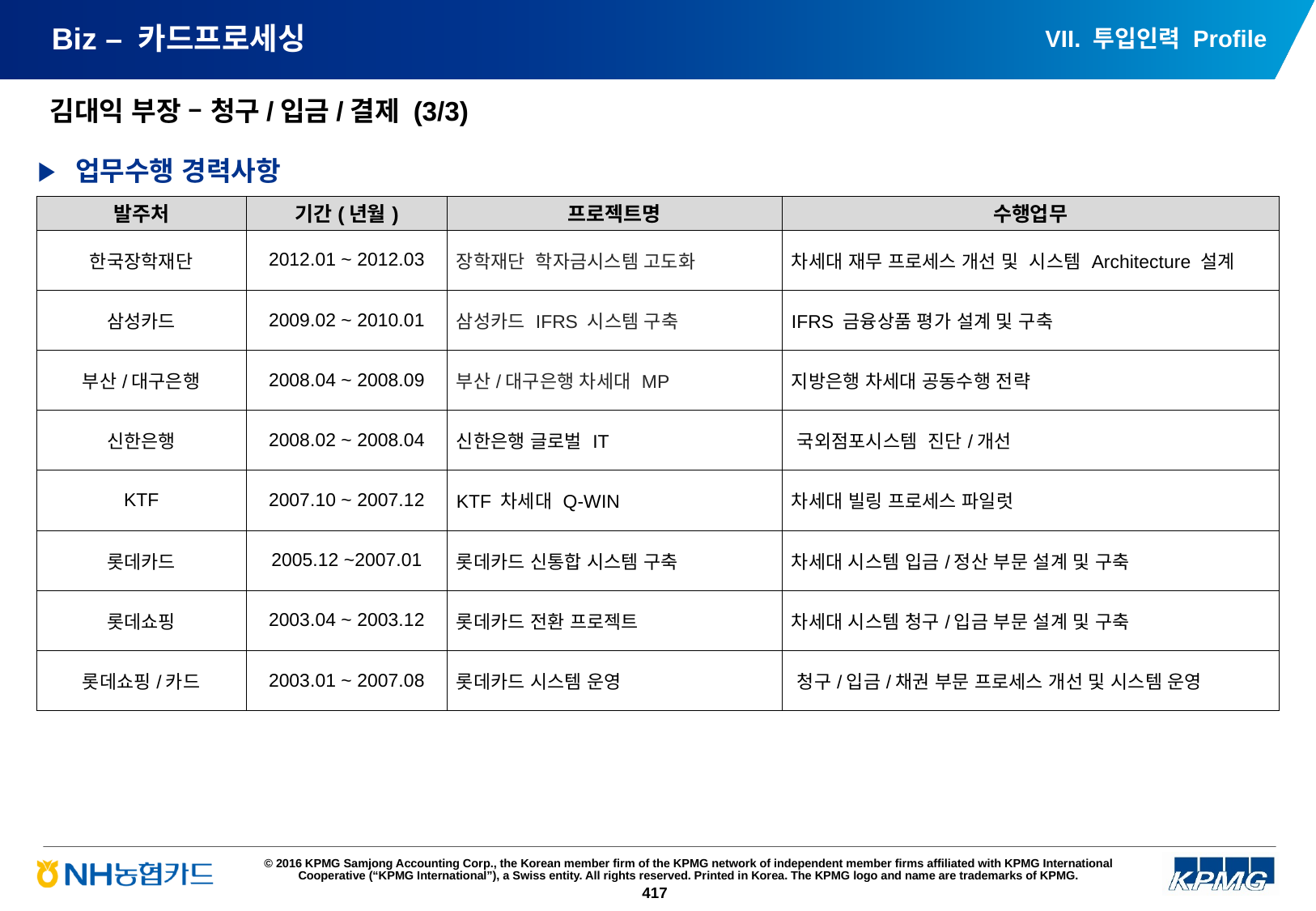

VII. 투입인력 Profile
# Biz – 카드프로세싱
김대익 부장 – 청구/입금/결제 (3/3)
업무수행 경력사항
| 발주처 | 기간(년월) | 프로젝트명 | 수행업무 |
| --- | --- | --- | --- |
| 한국장학재단 | 2012.01 ~ 2012.03 | 장학재단 학자금시스템 고도화 | 차세대 재무 프로세스 개선 및 시스템 Architecture 설계 |
| 삼성카드 | 2009.02 ~ 2010.01 | 삼성카드 IFRS 시스템 구축 | IFRS 금융상품 평가 설계 및 구축 |
| 부산/대구은행 | 2008.04 ~ 2008.09 | 부산/대구은행 차세대 MP | 지방은행 차세대 공동수행 전략 |
| 신한은행 | 2008.02 ~ 2008.04 | 신한은행 글로벌 IT | 국외점포시스템 진단/개선 |
| KTF | 2007.10 ~ 2007.12 | KTF 차세대 Q-WIN | 차세대 빌링 프로세스 파일럿 |
| 롯데카드 | 2005.12 ~2007.01 | 롯데카드 신통합 시스템 구축 | 차세대 시스템 입금/정산 부문 설계 및 구축 |
| 롯데쇼핑 | 2003.04 ~ 2003.12 | 롯데카드 전환 프로젝트 | 차세대 시스템 청구/입금 부문 설계 및 구축 |
| 롯데쇼핑/카드 | 2003.01 ~ 2007.08 | 롯데카드 시스템 운영 | 청구/입금/채권 부문 프로세스 개선 및 시스템 운영 |